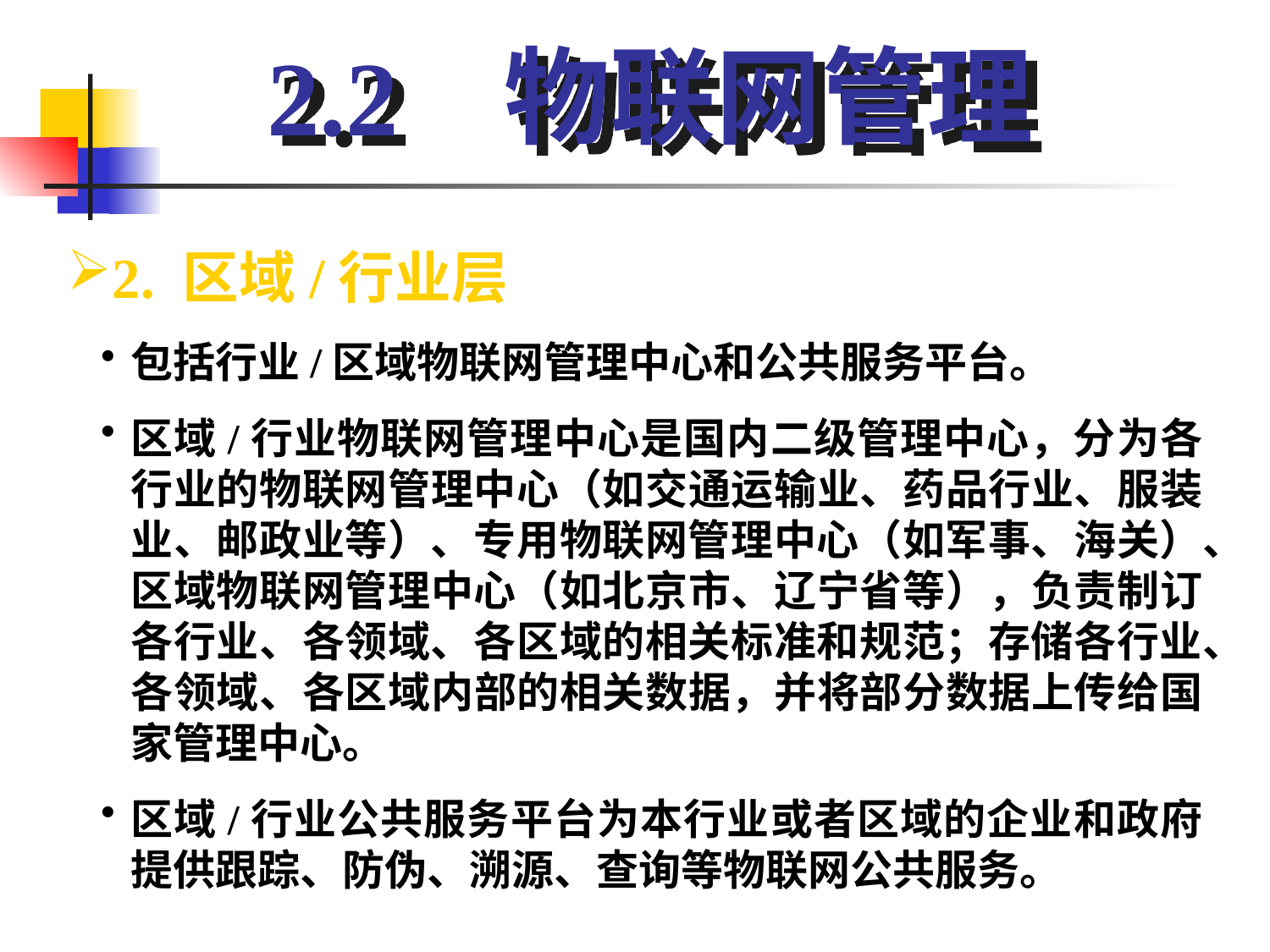

2.2   物联网管理
2. 区域/行业层

包括行业/区域物联网管理中心和公共服务平台。

区域/行业物联网管理中心是国内二级管理中心，分为各行业的物联网管理中心（如交通运输业、药品行业、服装业、邮政业等）、专用物联网管理中心（如军事、海关）、区域物联网管理中心（如北京市、辽宁省等），负责制订各行业、各领域、各区域的相关标准和规范；存储各行业、各领域、各区域内部的相关数据，并将部分数据上传给国家管理中心。

区域/行业公共服务平台为本行业或者区域的企业和政府提供跟踪、防伪、溯源、查询等物联网公共服务。